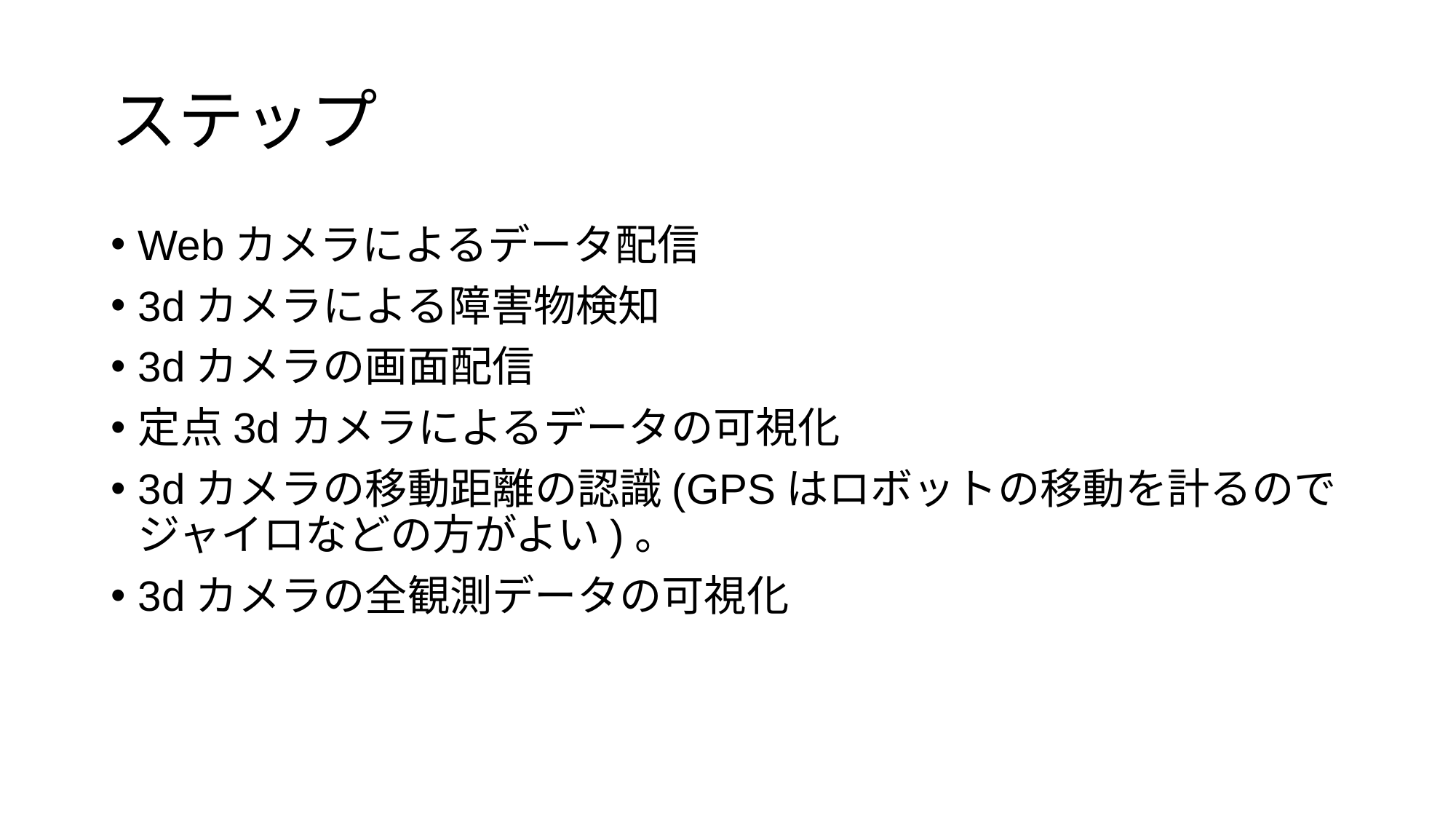

# ステップ
Webカメラによるデータ配信
3dカメラによる障害物検知
3dカメラの画面配信
定点3dカメラによるデータの可視化
3dカメラの移動距離の認識(GPSはロボットの移動を計るのでジャイロなどの方がよい)。
3dカメラの全観測データの可視化